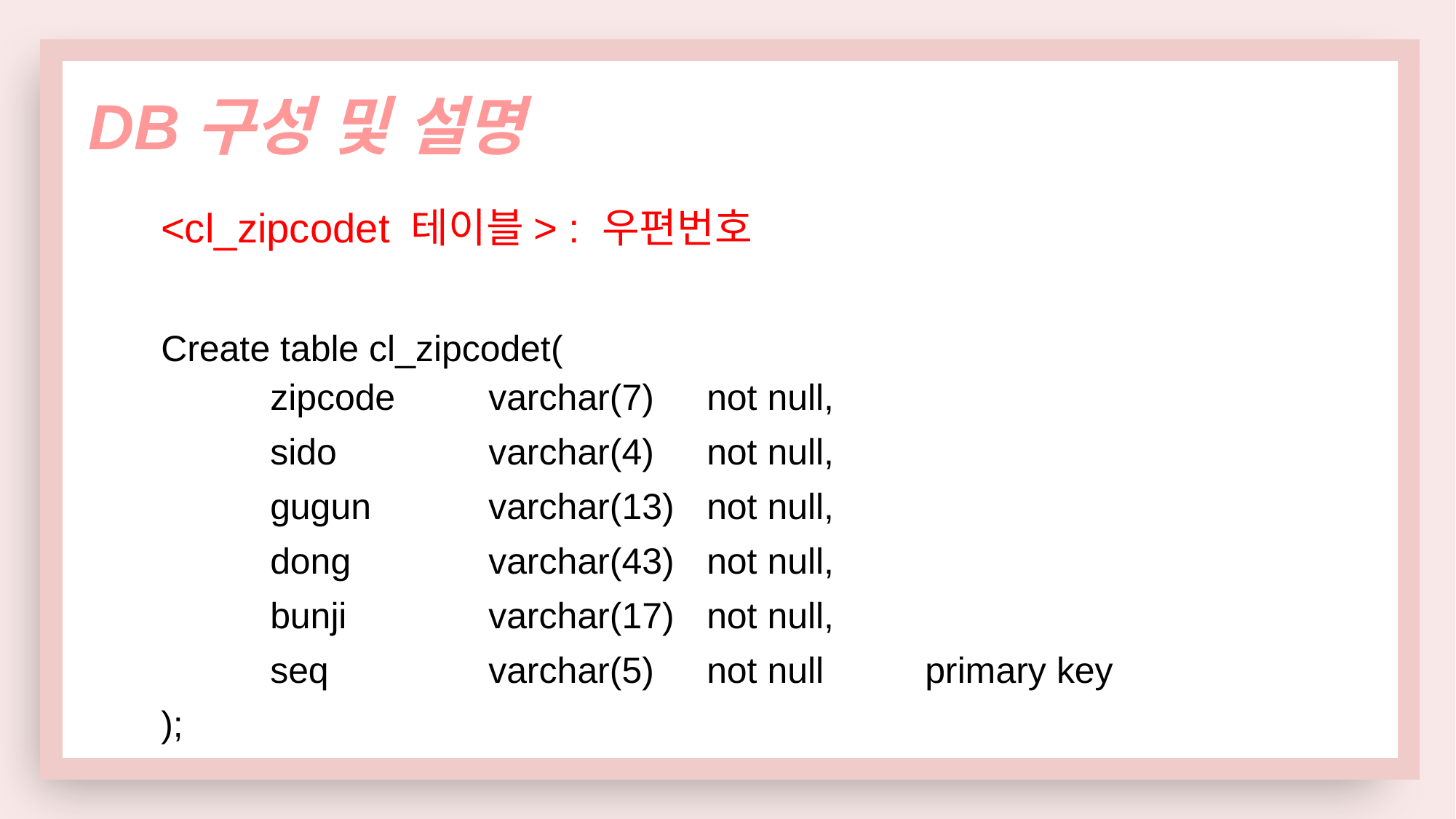

DB구성 및 설명
<cl_zipcodet 테이블> : 우편번호

Create table cl_zipcodet(
	zipcode	varchar(7)	not null,
	sido		varchar(4)	not null,
	gugun		varchar(13)	not null,
	dong		varchar(43)	not null,
	bunji		varchar(17)	not null,
	seq		varchar(5)	not null	primary key
);